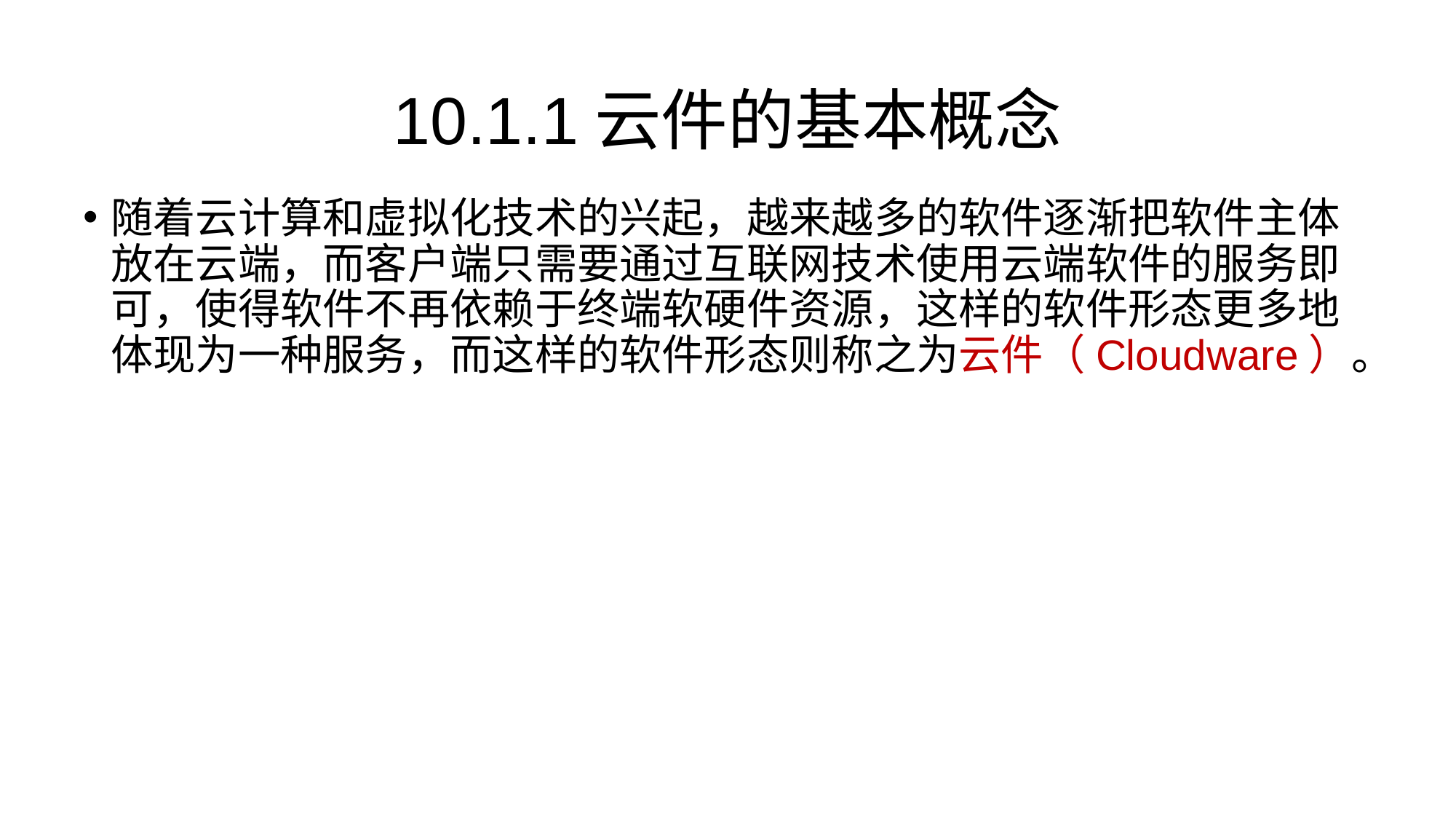

# 10.1.1云件的基本概念
随着云计算和虚拟化技术的兴起，越来越多的软件逐渐把软件主体放在云端，而客户端只需要通过互联网技术使用云端软件的服务即可，使得软件不再依赖于终端软硬件资源，这样的软件形态更多地体现为一种服务，而这样的软件形态则称之为云件（Cloudware）。